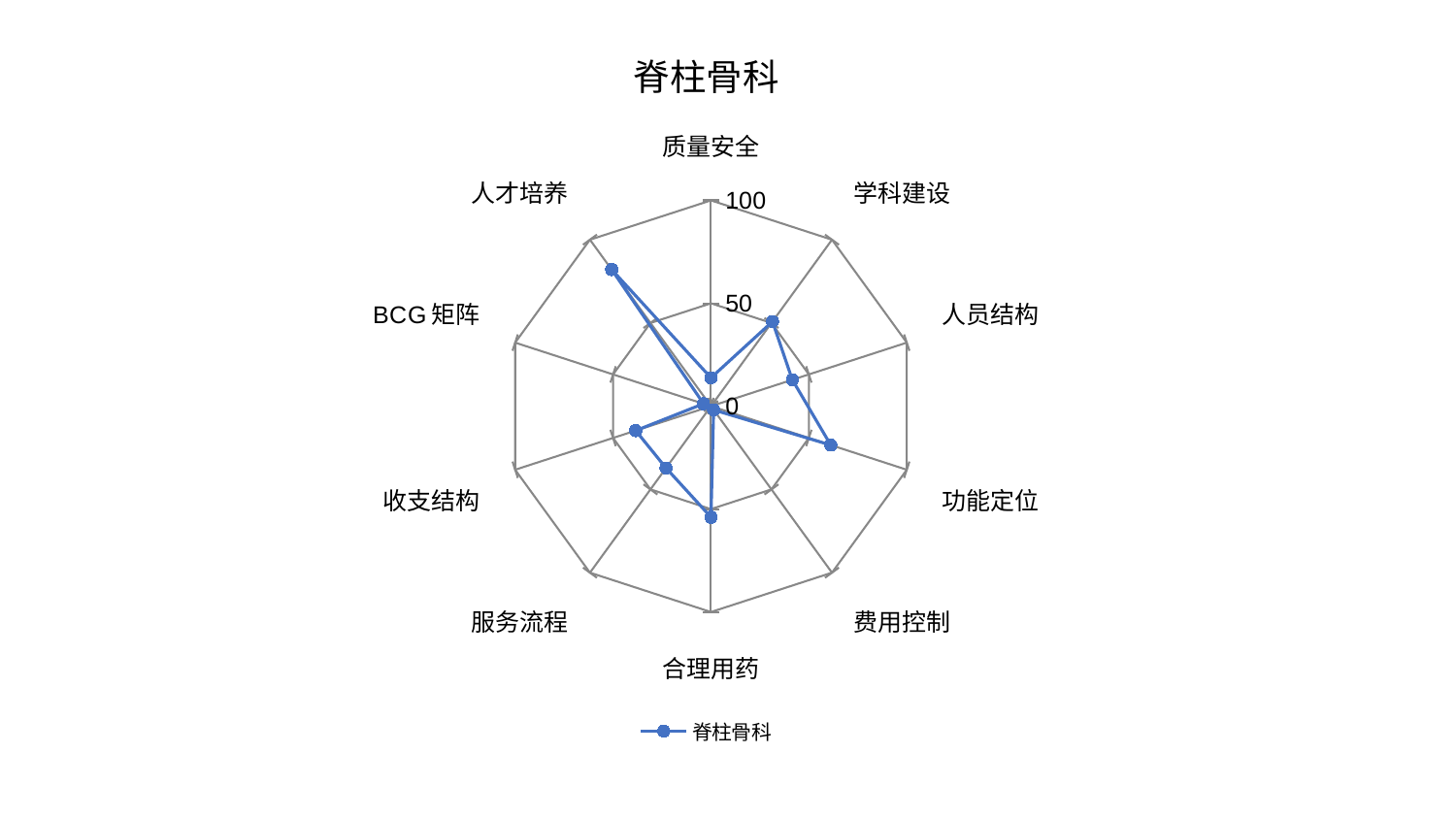

### Chart: 脊柱骨科

| Category | 脊柱骨科 |
|---|---|
| 质量安全 | 13.801925499253054 |
| 学科建设 | 50.83289113421653 |
| 人员结构 | 41.55729276138309 |
| 功能定位 | 61.18230592120504 |
| 费用控制 | 2.2098971737014903 |
| 合理用药 | 53.92701789234974 |
| 服务流程 | 37.15651627110563 |
| 收支结构 | 38.44978655921374 |
| BCG矩阵 | 3.802467531670329 |
| 人才培养 | 82.0698358475977 |
155